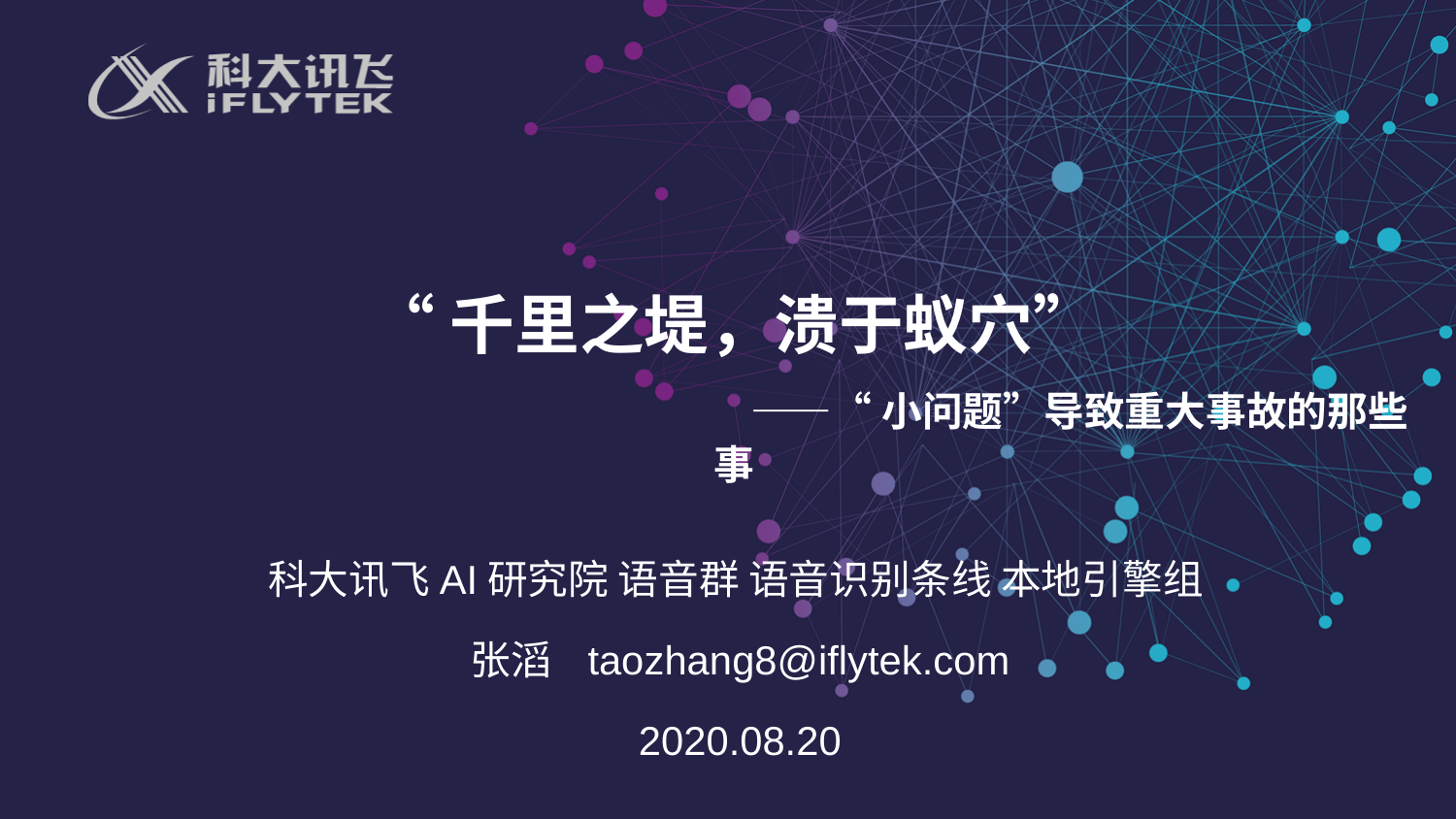

“千里之堤，溃于蚁穴”
		                           ——“小问题”导致重大事故的那些事
科大讯飞AI研究院 语音群 语音识别条线 本地引擎组
张滔   taozhang8@iflytek.com
2020.08.20